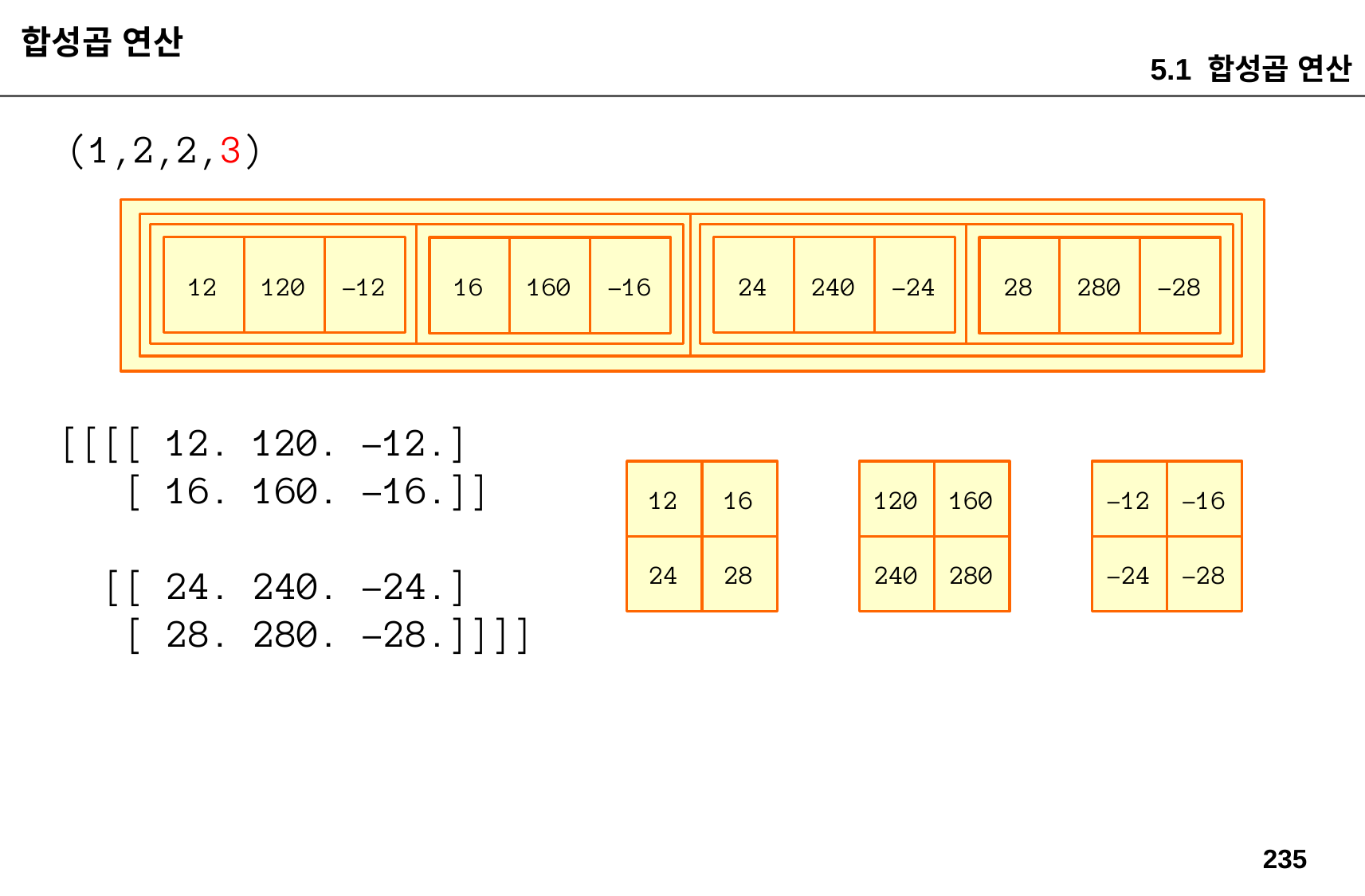

합성곱 연산
5.1 합성곱 연산
(1,2,2,3)

120
-12
240
-24
12
24
160
-16
280
-28
16
28
[[[[ 12. 120. -12.]
   [ 16. 160. -16.]]

  [[ 24. 240. -24.]
   [ 28. 280. -28.]]]]
12
16
24
28
120
160
240
280
-12
-16
-24
-28